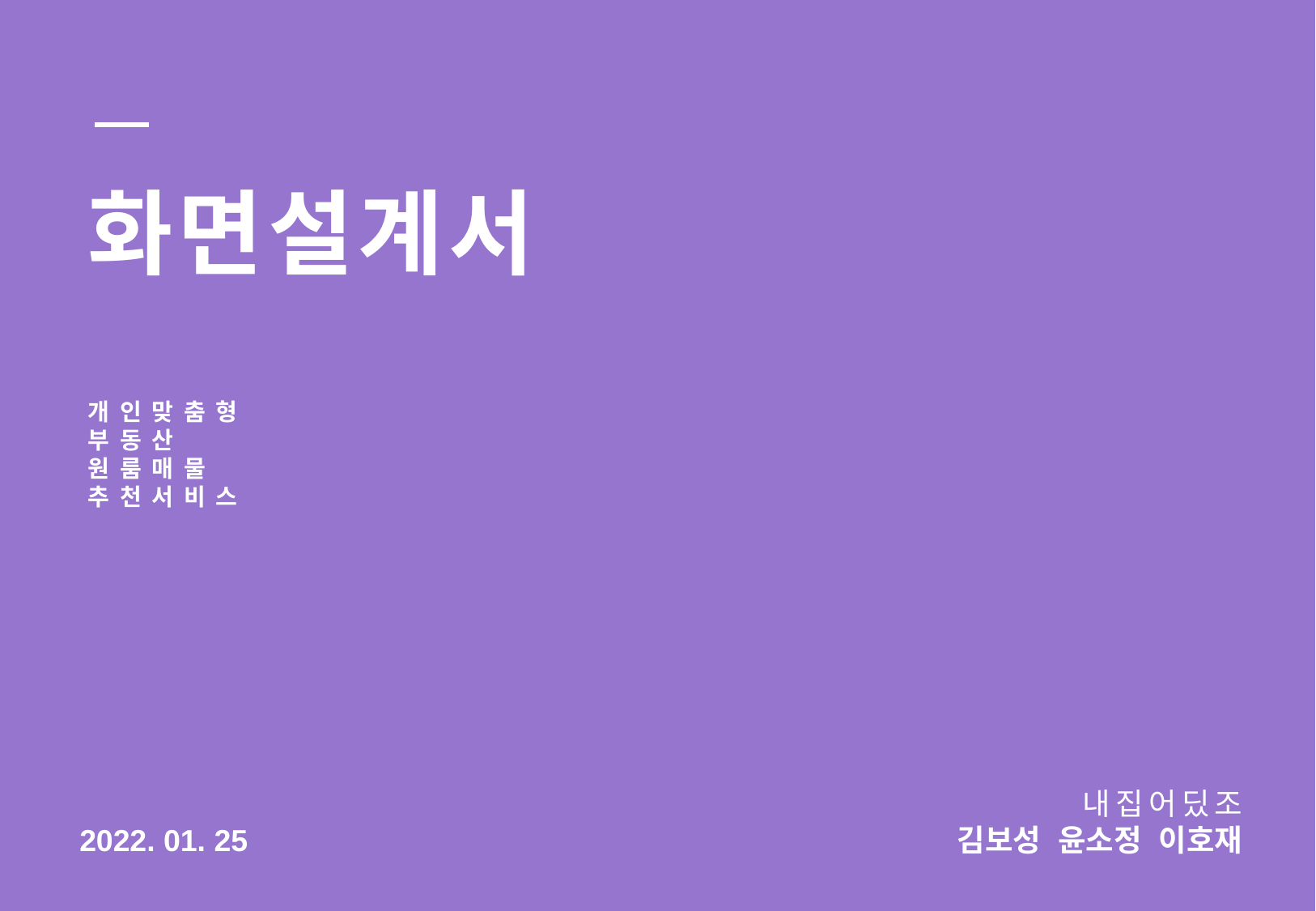

화면설계서

개인맞춤형
부동산
원룸매물
추천서비스
내집어딨조
김보성  윤소정  이호재
2022. 01. 25